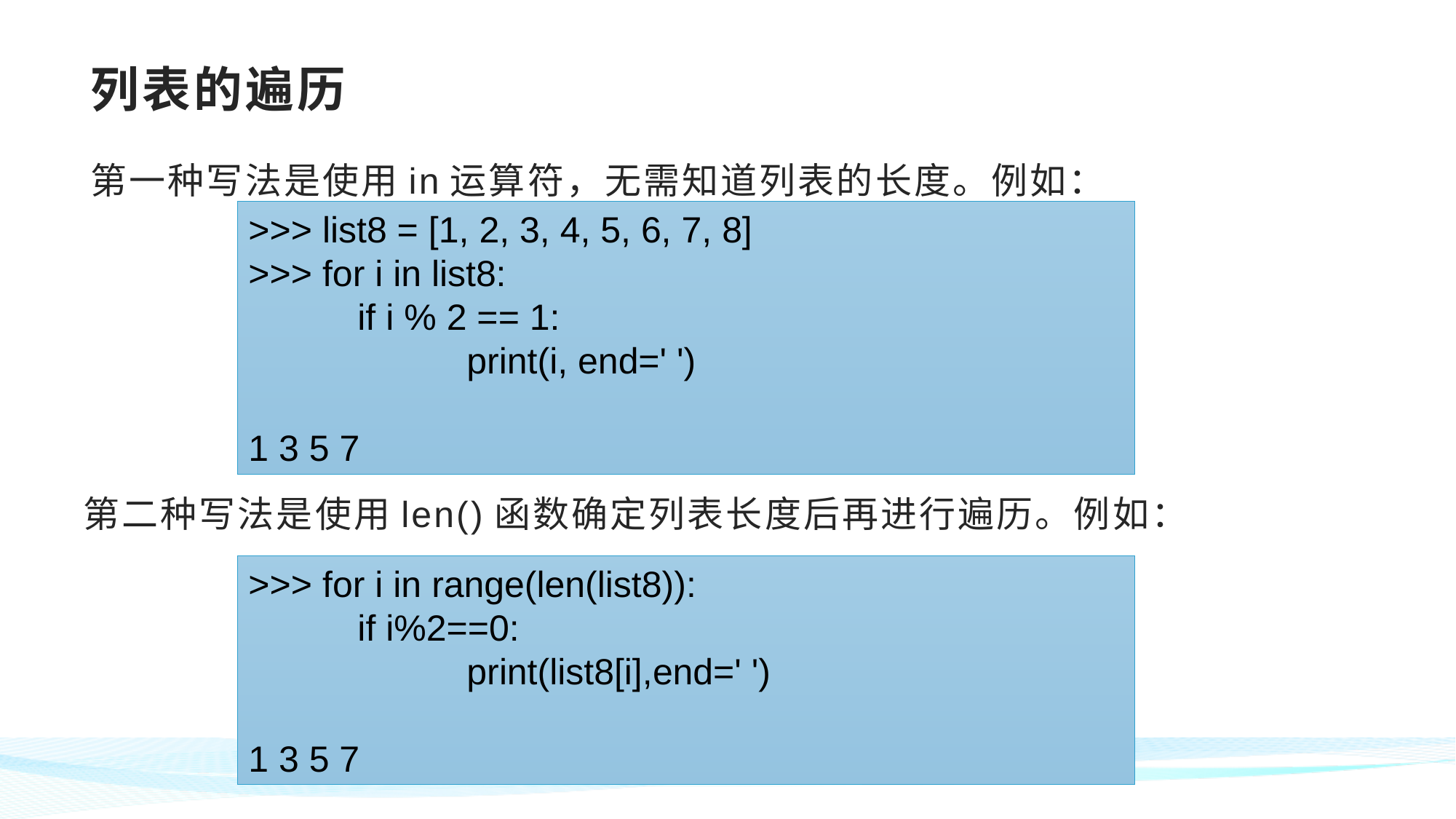

# 列表的遍历
第一种写法是使用in运算符，无需知道列表的长度。例如：

>>> list8 = [1, 2, 3, 4, 5, 6, 7, 8]
>>> for i in list8:
	if i % 2 == 1:
		print(i, end=' ')

1 3 5 7
第二种写法是使用len()函数确定列表长度后再进行遍历。例如：

>>> for i in range(len(list8)):
	if i%2==0:
		print(list8[i],end=' ')

1 3 5 7
32